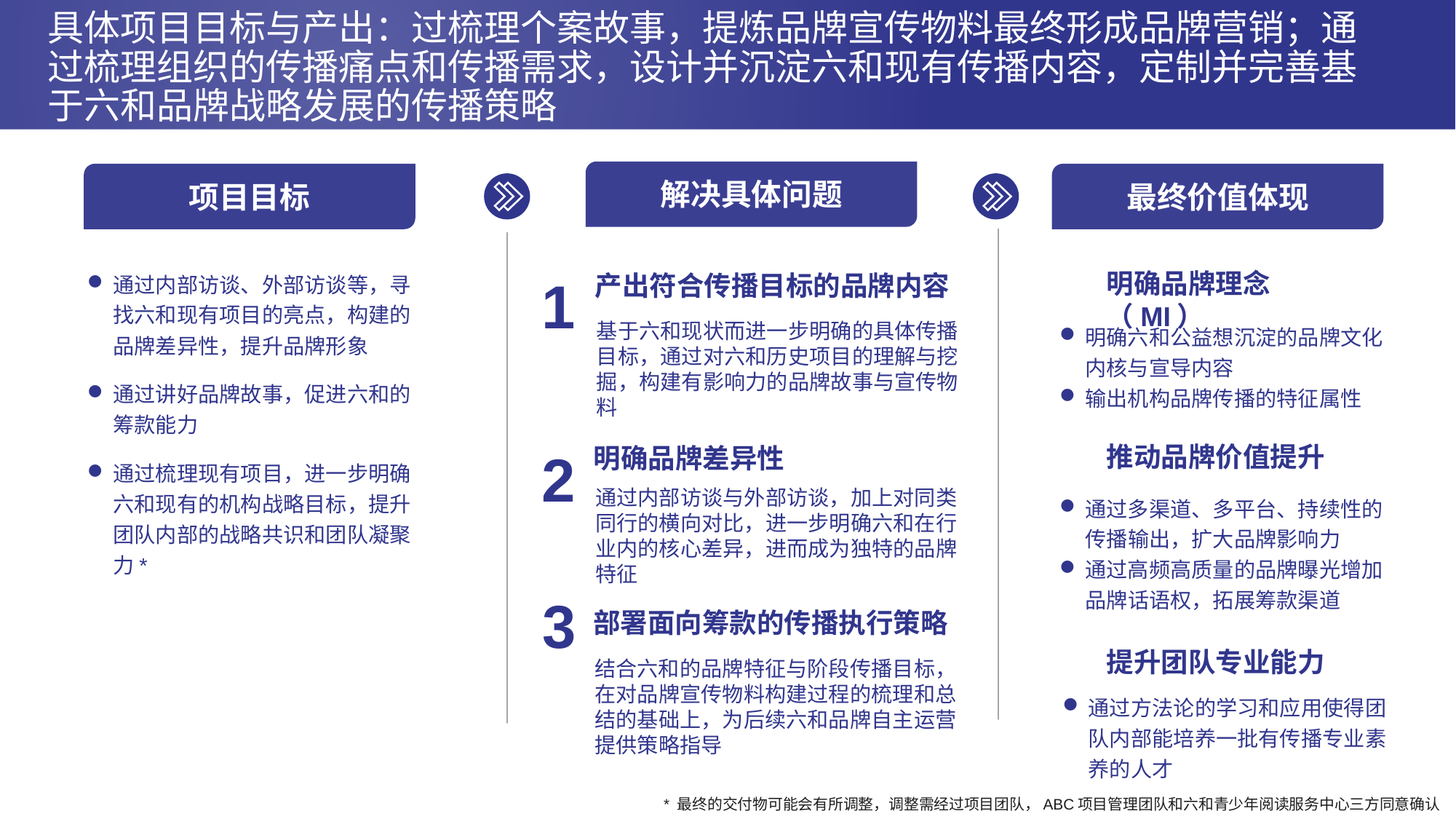

# 具体项目目标与产出：过梳理个案故事，提炼品牌宣传物料最终形成品牌营销；通过梳理组织的传播痛点和传播需求，设计并沉淀六和现有传播内容，定制并完善基于六和品牌战略发展的传播策略

解决具体问题

项目目标

最终价值体现

通过内部访谈、外部访谈等，寻找六和现有项目的亮点，构建的品牌差异性，提升品牌形象
通过讲好品牌故事，促进六和的筹款能力
通过梳理现有项目，进一步明确六和现有的机构战略目标，提升团队内部的战略共识和团队凝聚力*
明确品牌理念（MI）
1
产出符合传播目标的品牌内容
基于六和现状而进一步明确的具体传播目标，通过对六和历史项目的理解与挖掘，构建有影响力的品牌故事与宣传物料
明确六和公益想沉淀的品牌文化内核与宣导内容
输出机构品牌传播的特征属性
推动品牌价值提升
2
明确品牌差异性
通过内部访谈与外部访谈，加上对同类同行的横向对比，进一步明确六和在行业内的核心差异，进而成为独特的品牌特征
通过多渠道、多平台、持续性的传播输出，扩大品牌影响力
通过高频高质量的品牌曝光增加品牌话语权，拓展筹款渠道
3
部署面向筹款的传播执行策略
提升团队专业能力
结合六和的品牌特征与阶段传播目标，在对品牌宣传物料构建过程的梳理和总结的基础上，为后续六和品牌自主运营提供策略指导
通过方法论的学习和应用使得团队内部能培养一批有传播专业素养的人才
* 最终的交付物可能会有所调整，调整需经过项目团队，ABC项目管理团队和六和青少年阅读服务中心三方同意确认